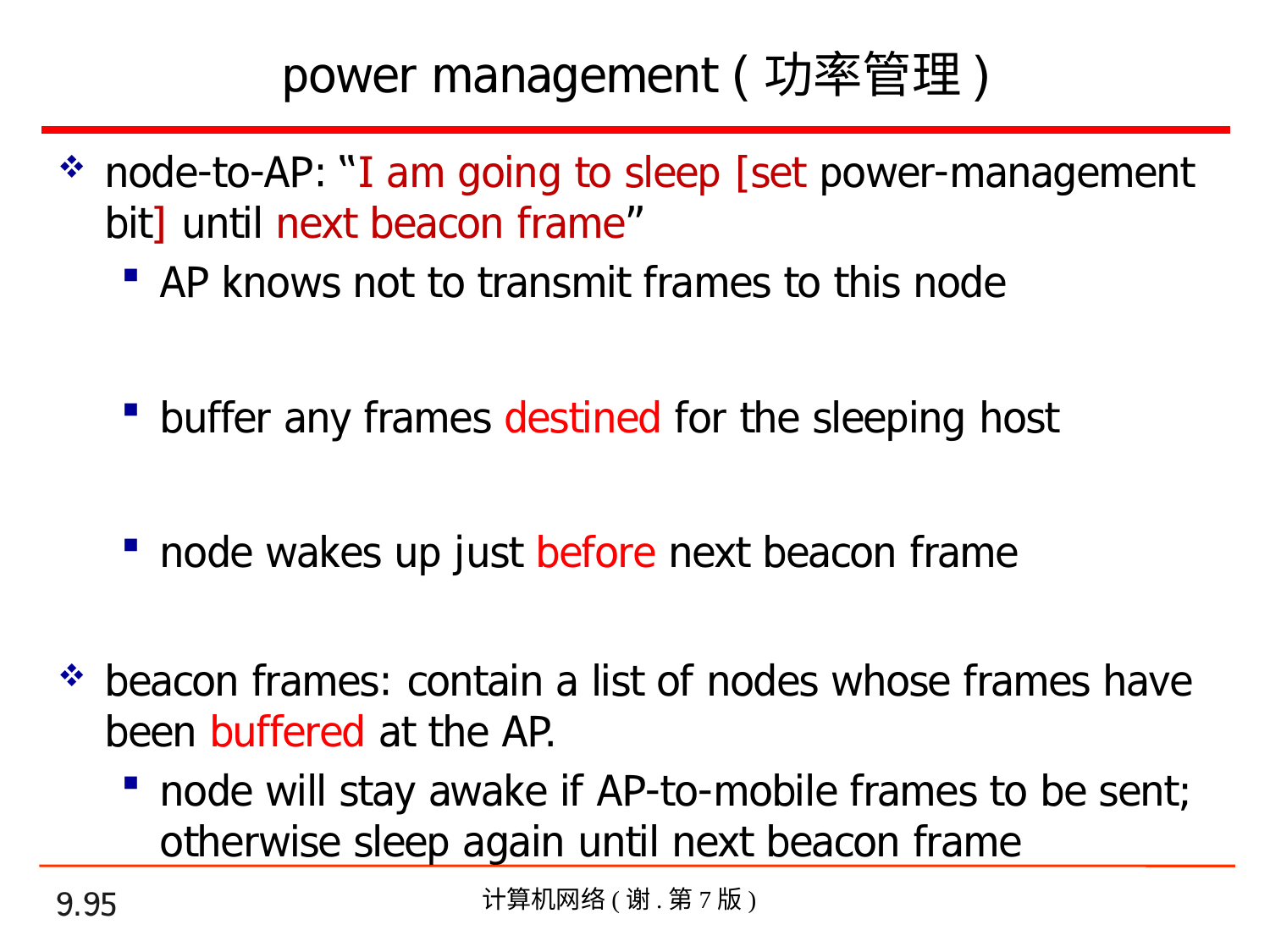

# power management (功率管理)
node-to-AP: “I am going to sleep [set power-management bit] until next beacon frame”
AP knows not to transmit frames to this node

buffer any frames destined for the sleeping host

node wakes up just before next beacon frame

beacon frames: contain a list of nodes whose frames have been buffered at the AP.
node will stay awake if AP-to-mobile frames to be sent; otherwise sleep again until next beacon frame